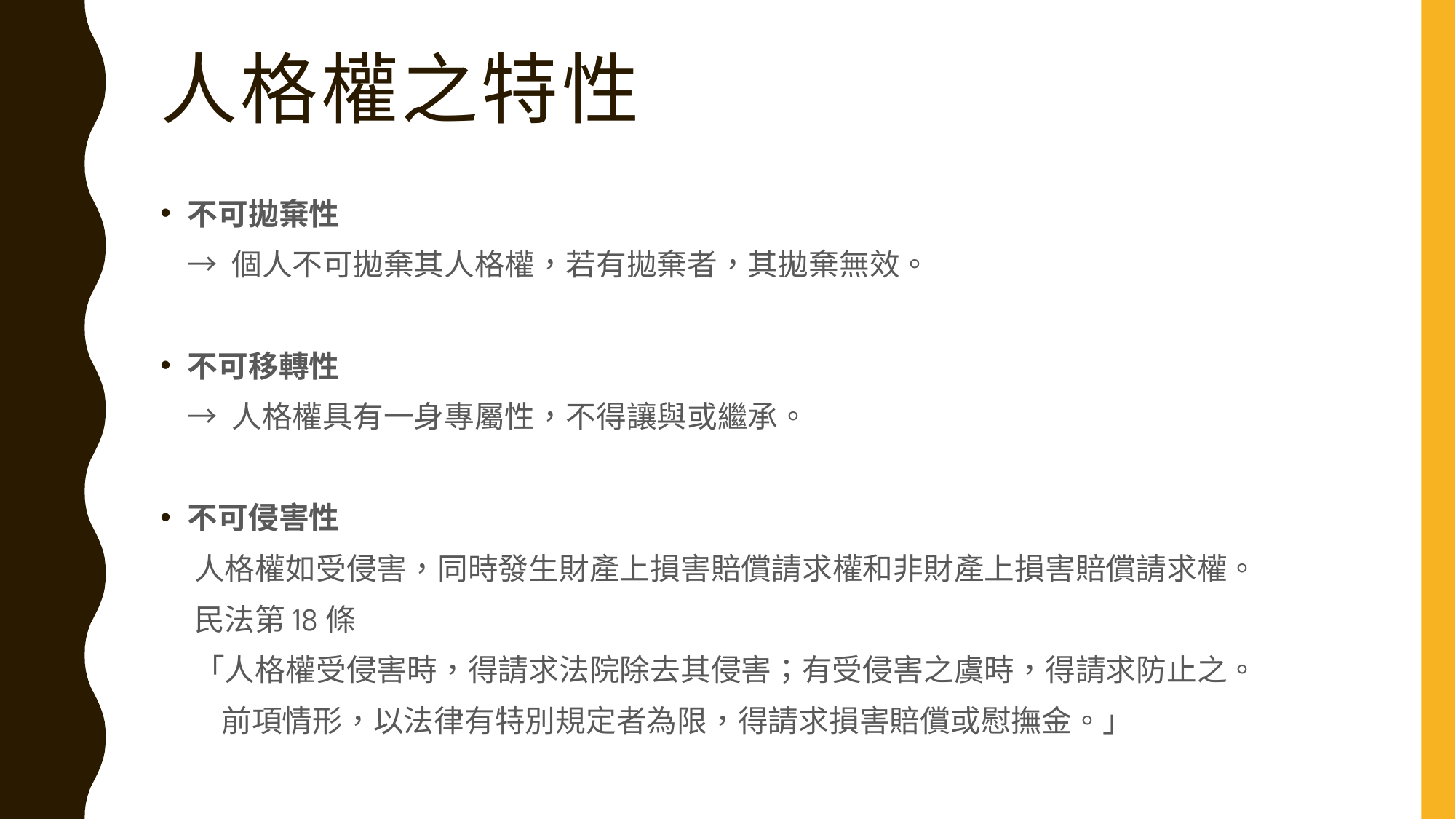

# 人格權之特性
不可拋棄性
    → 個人不可拋棄其人格權，若有拋棄者，其拋棄無效。

不可移轉性
    → 人格權具有一身專屬性，不得讓與或繼承。

不可侵害性
    人格權如受侵害，同時發生財產上損害賠償請求權和非財產上損害賠償請求權。
    民法第18條
    「人格權受侵害時，得請求法院除去其侵害；有受侵害之虞時，得請求防止之。
        前項情形，以法律有特別規定者為限，得請求損害賠償或慰撫金。」